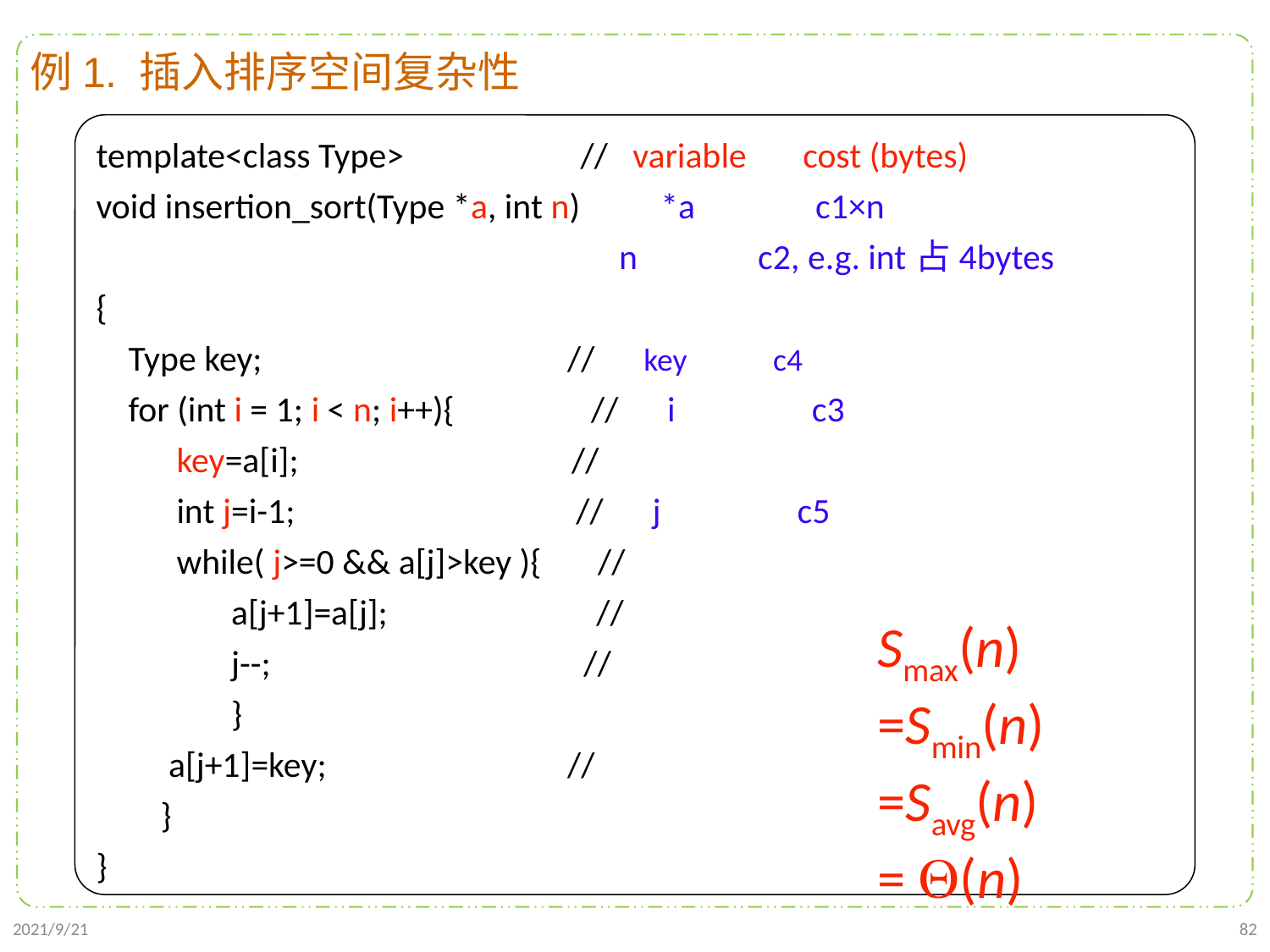

例1. 插入排序空间复杂性
template<class Type>                      //   variable       cost (bytes)
void insertion_sort(Type *a, int n)          *a               c1×n
                                                                 n               c2, e.g. int占4bytes
{
    Type key;                                      //      key            c4
    for (int i = 1; i < n; i++){                 //      i                 c3
          key=a[i];                                  //
          int j=i-1;                                   //      j                 c5
          while( j>=0 && a[j]>key ){       //
	 a[j+1]=a[j];                          //
	 j--;                                       //
	 }
         a[j+1]=key;                              //
        }
}
Smax(n)
=Smin(n)
=Savg(n)
= Θ(n)

2021/9/21
82